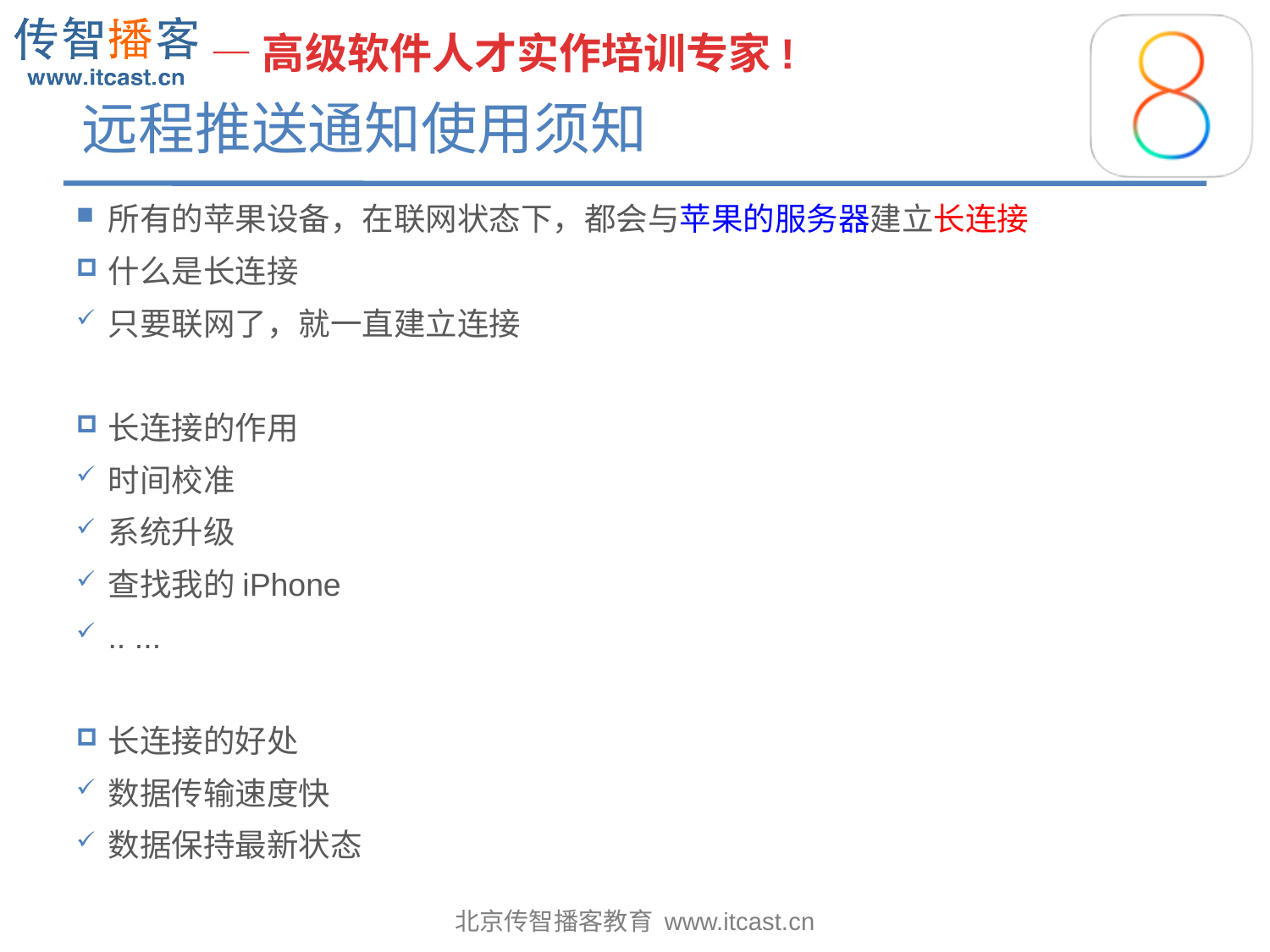

# 远程推送通知使用须知
所有的苹果设备，在联网状态下，都会与苹果的服务器建立长连接
什么是长连接
只要联网了，就一直建立连接

长连接的作用
时间校准
系统升级
查找我的iPhone
.. ...

长连接的好处
数据传输速度快
数据保持最新状态